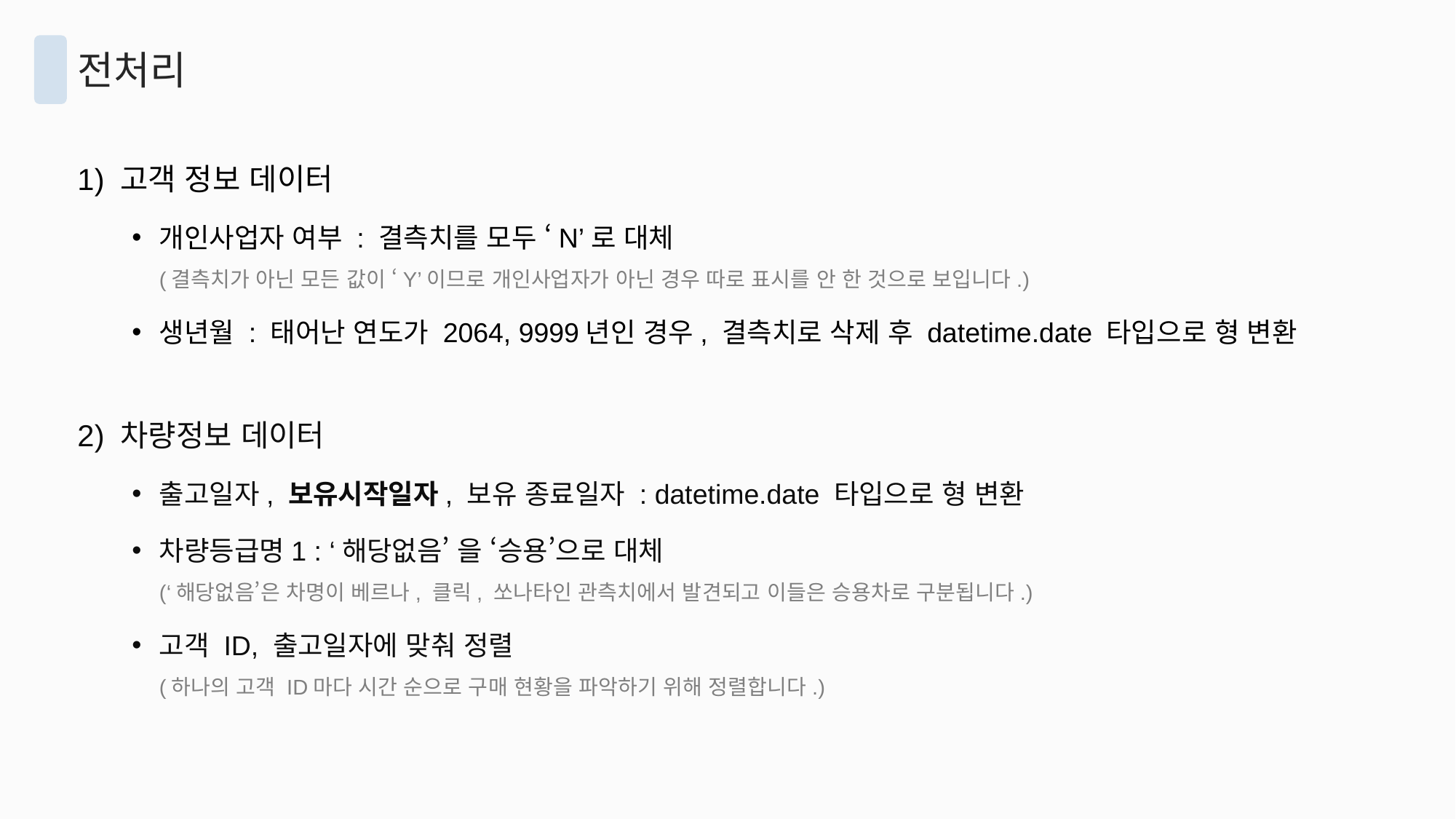

전처리

1) 고객 정보 데이터
개인사업자 여부 : 결측치를 모두 ‘N’로 대체
(결측치가 아닌 모든 값이 ‘Y’이므로 개인사업자가 아닌 경우 따로 표시를 안 한 것으로 보입니다.)
생년월 : 태어난 연도가 2064, 9999년인 경우, 결측치로 삭제 후 datetime.date 타입으로 형 변환

2) 차량정보 데이터
출고일자, 보유시작일자, 보유 종료일자 : datetime.date 타입으로 형 변환
차량등급명1 : ‘해당없음’ 을 ‘승용’으로 대체
(‘해당없음’은 차명이 베르나, 클릭, 쏘나타인 관측치에서 발견되고 이들은 승용차로 구분됩니다.)
고객 ID, 출고일자에 맞춰 정렬
(하나의 고객 ID마다 시간 순으로 구매 현황을 파악하기 위해 정렬합니다.)